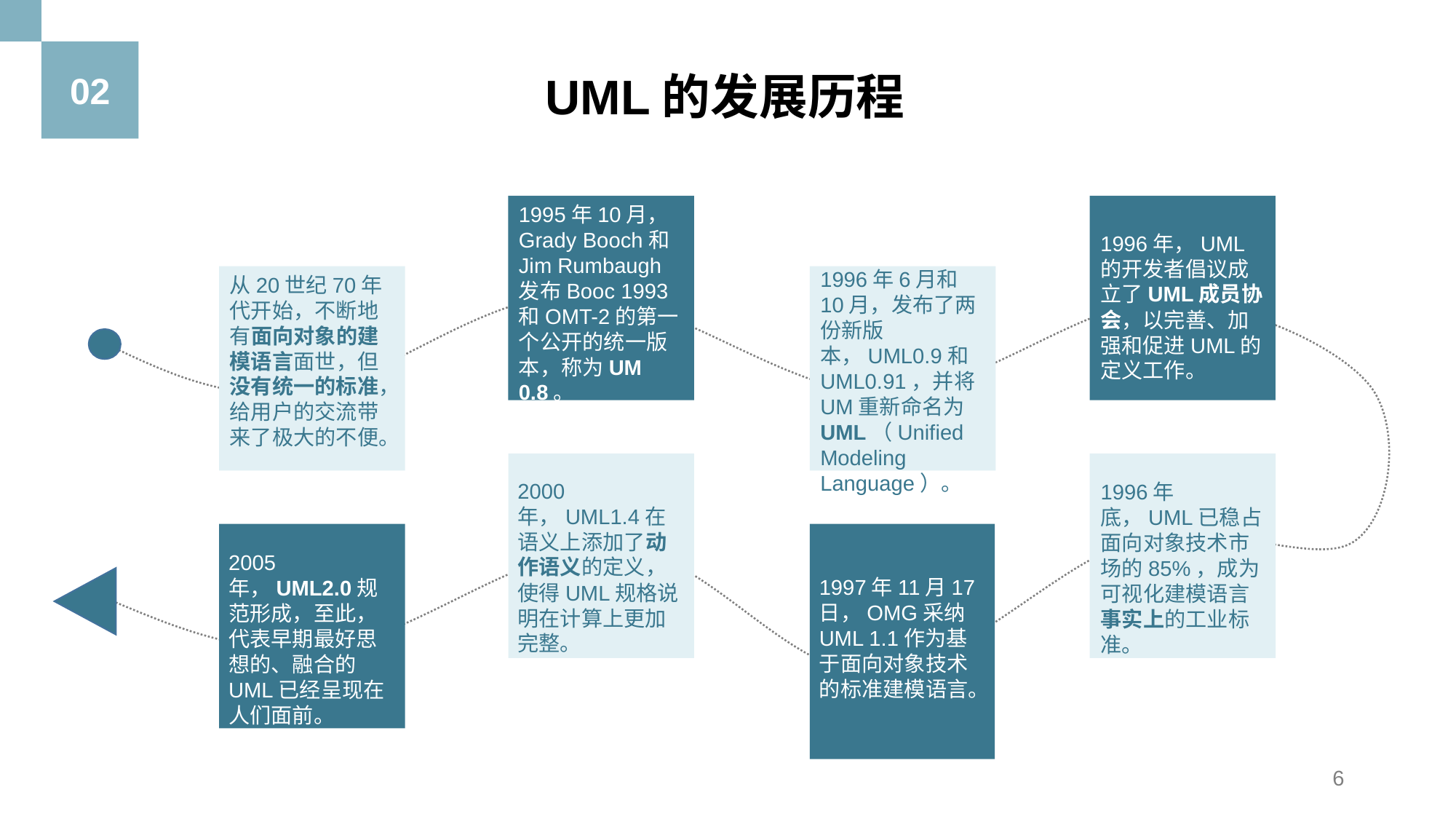

02
UML的发展历程
1995年10月，Grady Booch和Jim Rumbaugh发布Booc 1993和OMT-2的第一个公开的统一版本，称为UM 0.8。

1996年，UML的开发者倡议成立了UML成员协会，以完善、加强和促进UML的定义工作。
1996年6月和10月，发布了两份新版本，UML0.9和UML0.91，并将UM重新命名为UML（Unified Modeling Language）。

从20世纪70年代开始，不断地有面向对象的建模语言面世，但没有统一的标准，给用户的交流带来了极大的不便。

2000年，UML1.4在语义上添加了动作语义的定义，使得UML规格说明在计算上更加完整。

1996年底，UML已稳占面向对象技术市场的85%，成为可视化建模语言事实上的工业标准。

2005年，UML2.0规范形成，至此，代表早期最好思想的、融合的UML已经呈现在人们面前。

1997年11月17日，OMG采纳UML 1.1作为基于面向对象技术的标准建模语言。

6